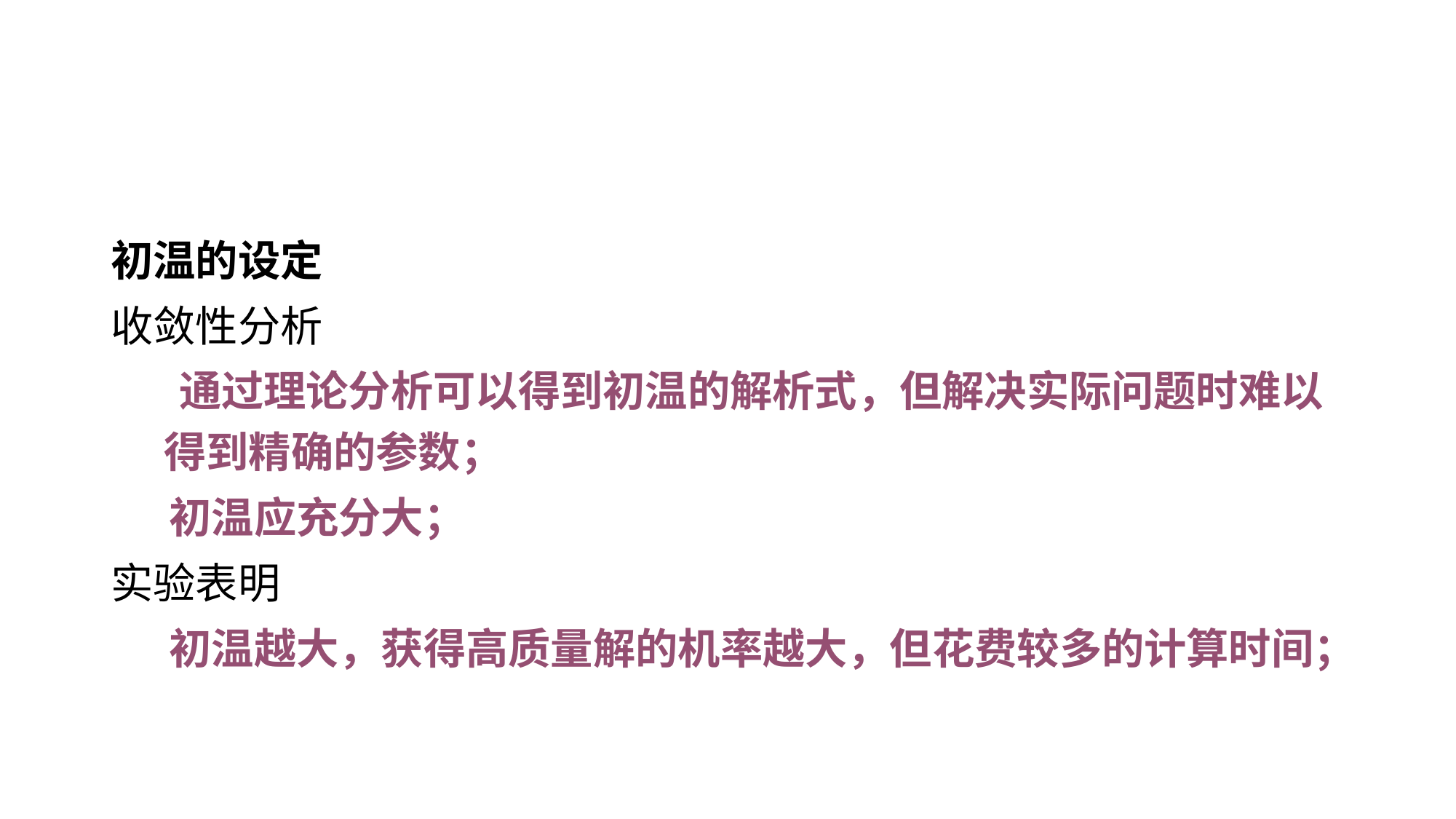

#
初温的设定
收敛性分析
      通过理论分析可以得到初温的解析式，但解决实际问题时难以得到精确的参数；
     初温应充分大；
实验表明
     初温越大，获得高质量解的机率越大，但花费较多的计算时间；